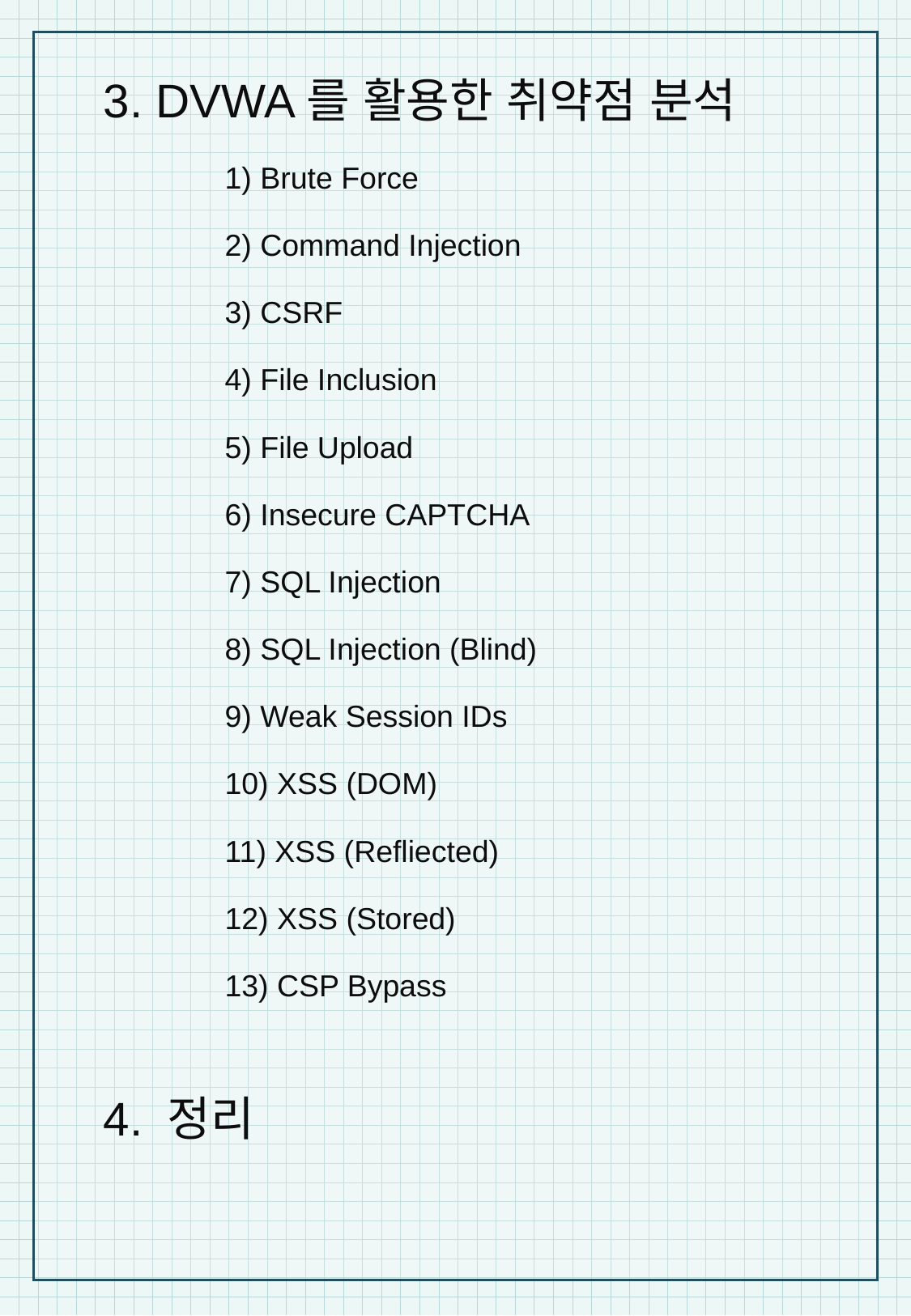

3. DVWA를 활용한 취약점 분석
	1) Brute Force
	2) Command Injection
	3) CSRF
	4) File Inclusion
	5) File Upload
	6) Insecure CAPTCHA
	7) SQL Injection
	8) SQL Injection (Blind)
	9) Weak Session IDs
	10) XSS (DOM)
	11) XSS (Refliected)
	12) XSS (Stored)
	13) CSP Bypass

4. 정리